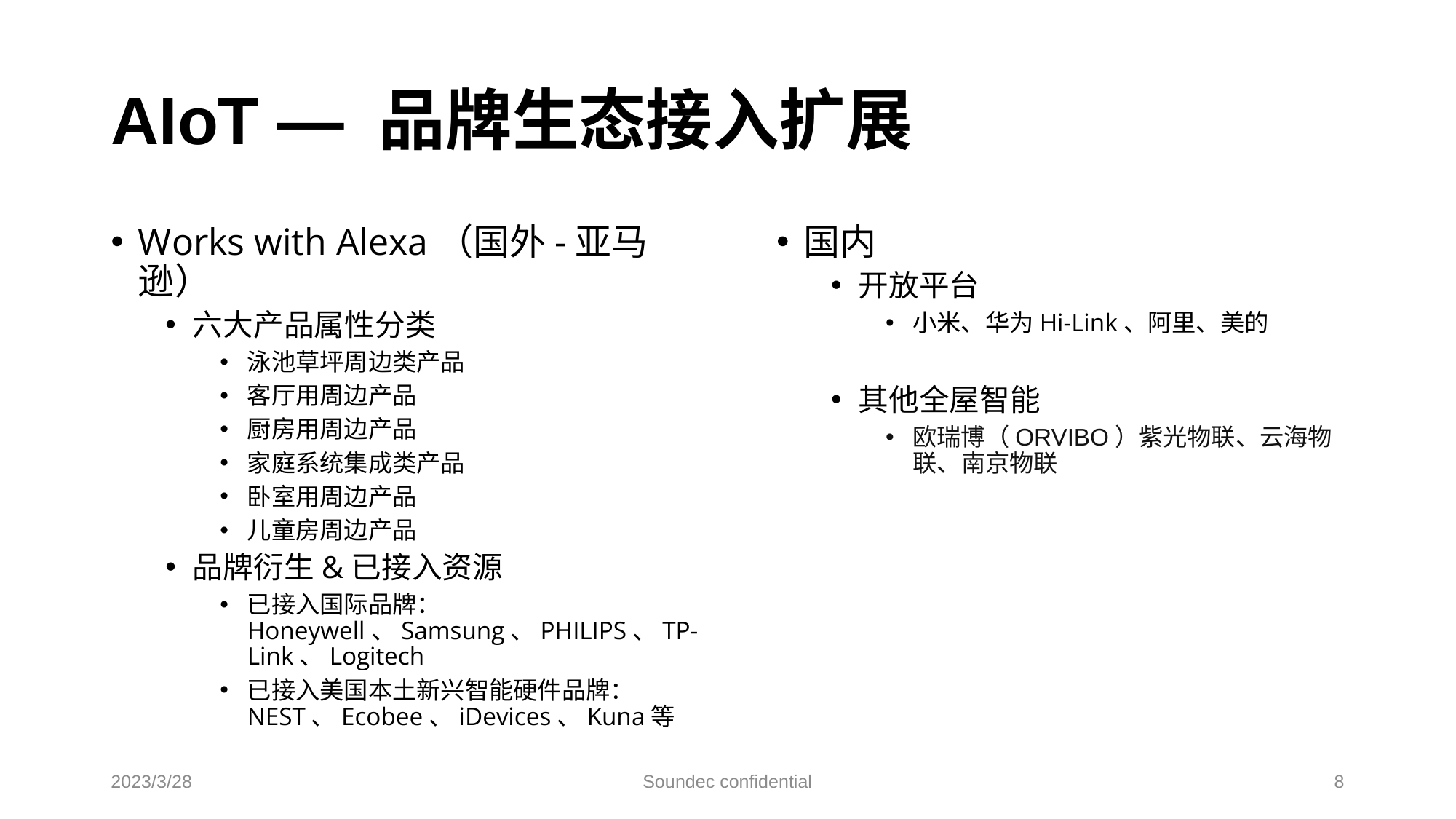

# AIoT — 品牌生态接入扩展
Works with Alexa（国外-亚马逊）
六大产品属性分类
泳池草坪周边类产品
客厅用周边产品
厨房用周边产品
家庭系统集成类产品
卧室用周边产品
儿童房周边产品
品牌衍生&已接入资源
已接入国际品牌：Honeywell、Samsung、PHILIPS、TP-Link、Logitech
已接入美国本土新兴智能硬件品牌：NEST、Ecobee、iDevices、Kuna等

国内
开放平台
小米、华为Hi-Link、阿里、美的

其他全屋智能
欧瑞博（ORVIBO）紫光物联、云海物联、南京物联

2023/3/28
Soundec confidential
8